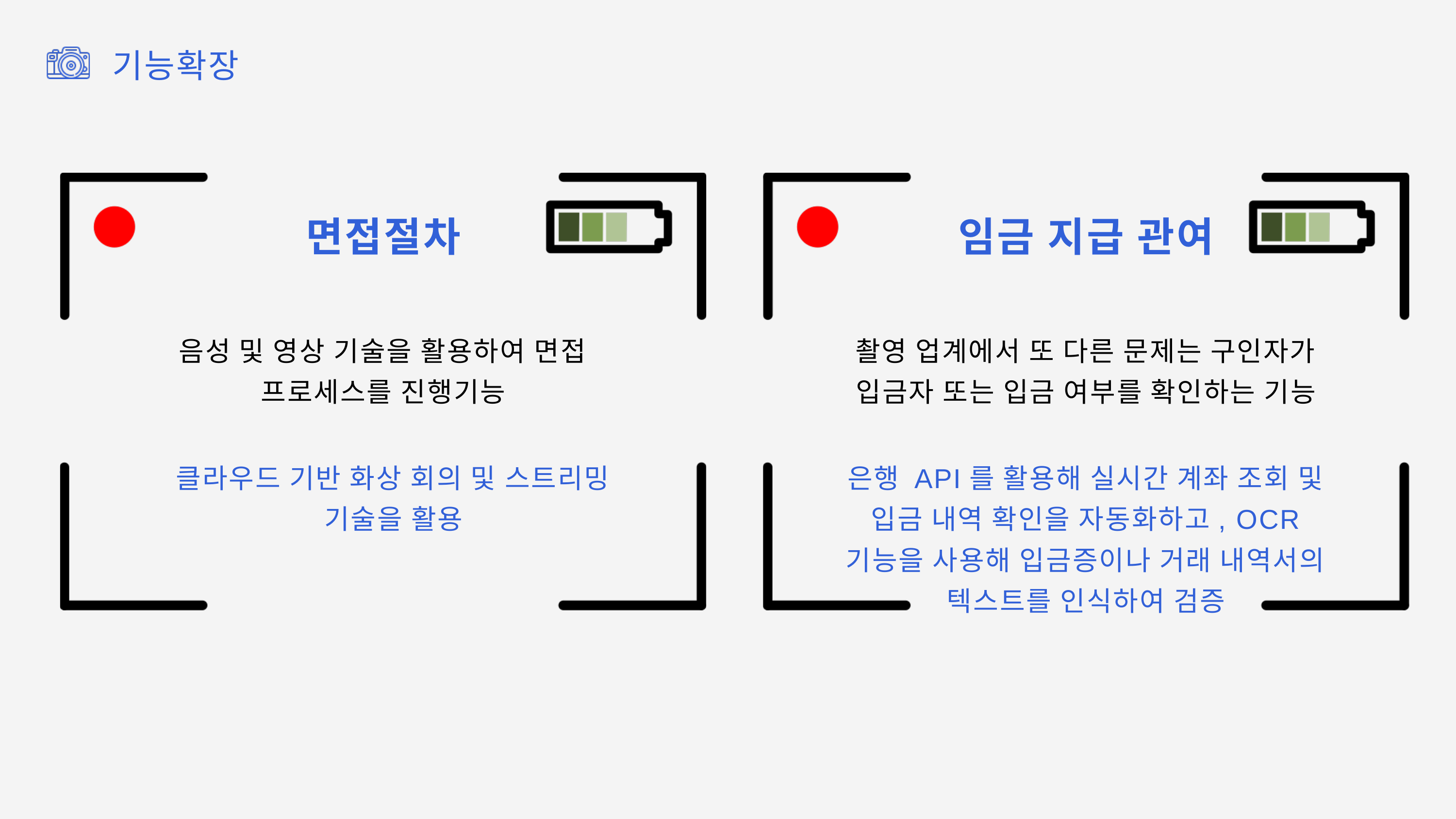

기능확장

면접절차
임금 지급 관여
음성 및 영상 기술을 활용하여 면접 프로세스를 진행기능
촬영 업계에서 또 다른 문제는 구인자가 입금자 또는 입금 여부를 확인하는 기능
클라우드 기반 화상 회의 및 스트리밍 기술을 활용
은행 API를 활용해 실시간 계좌 조회 및 입금 내역 확인을 자동화하고, OCR 기능을 사용해 입금증이나 거래 내역서의 텍스트를 인식하여 검증